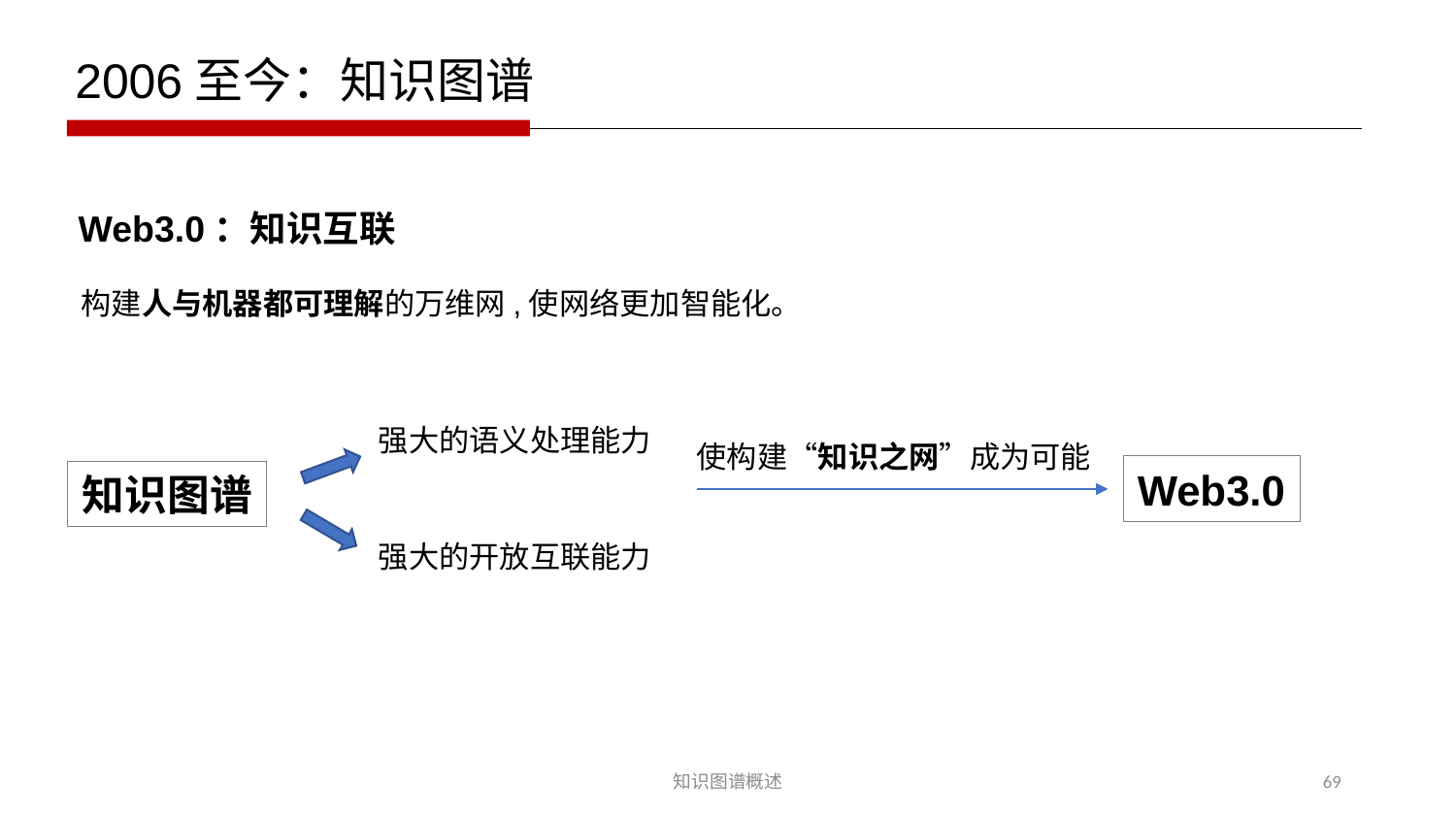

2006至今：知识图谱

Web3.0：知识互联
构建人与机器都可理解的万维网,使网络更加智能化。
强大的语义处理能力
使构建“知识之网”成为可能

Web3.0
知识图谱

强大的开放互联能力
知识图谱概述
69